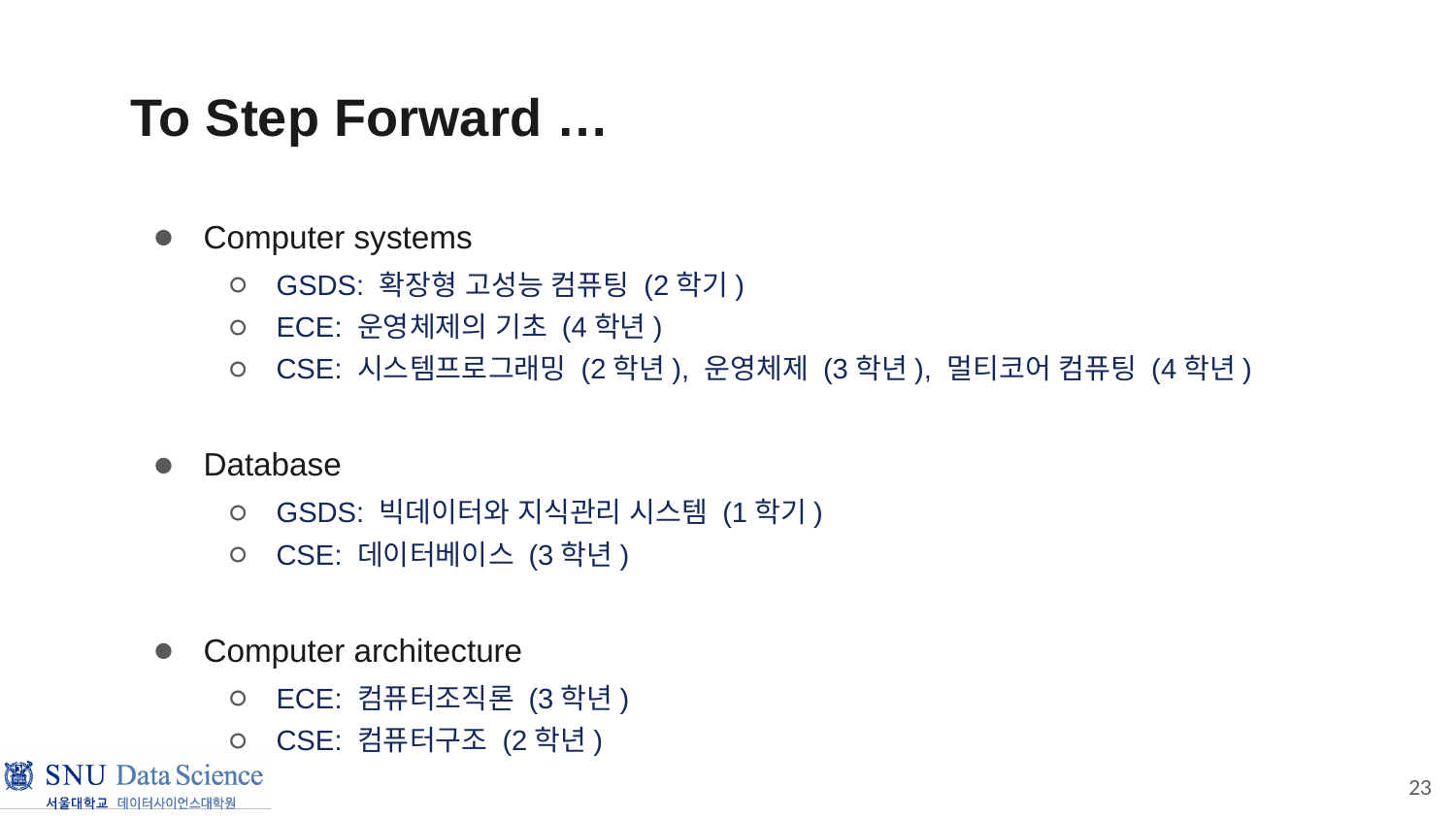

# To Step Forward …
Computer systems
GSDS: 확장형 고성능 컴퓨팅 (2학기)
ECE: 운영체제의 기초 (4학년)
CSE: 시스템프로그래밍 (2학년), 운영체제 (3학년), 멀티코어 컴퓨팅 (4학년)

Database
GSDS: 빅데이터와 지식관리 시스템 (1학기)
CSE: 데이터베이스 (3학년)

Computer architecture
ECE: 컴퓨터조직론 (3학년)
CSE: 컴퓨터구조 (2학년)

23